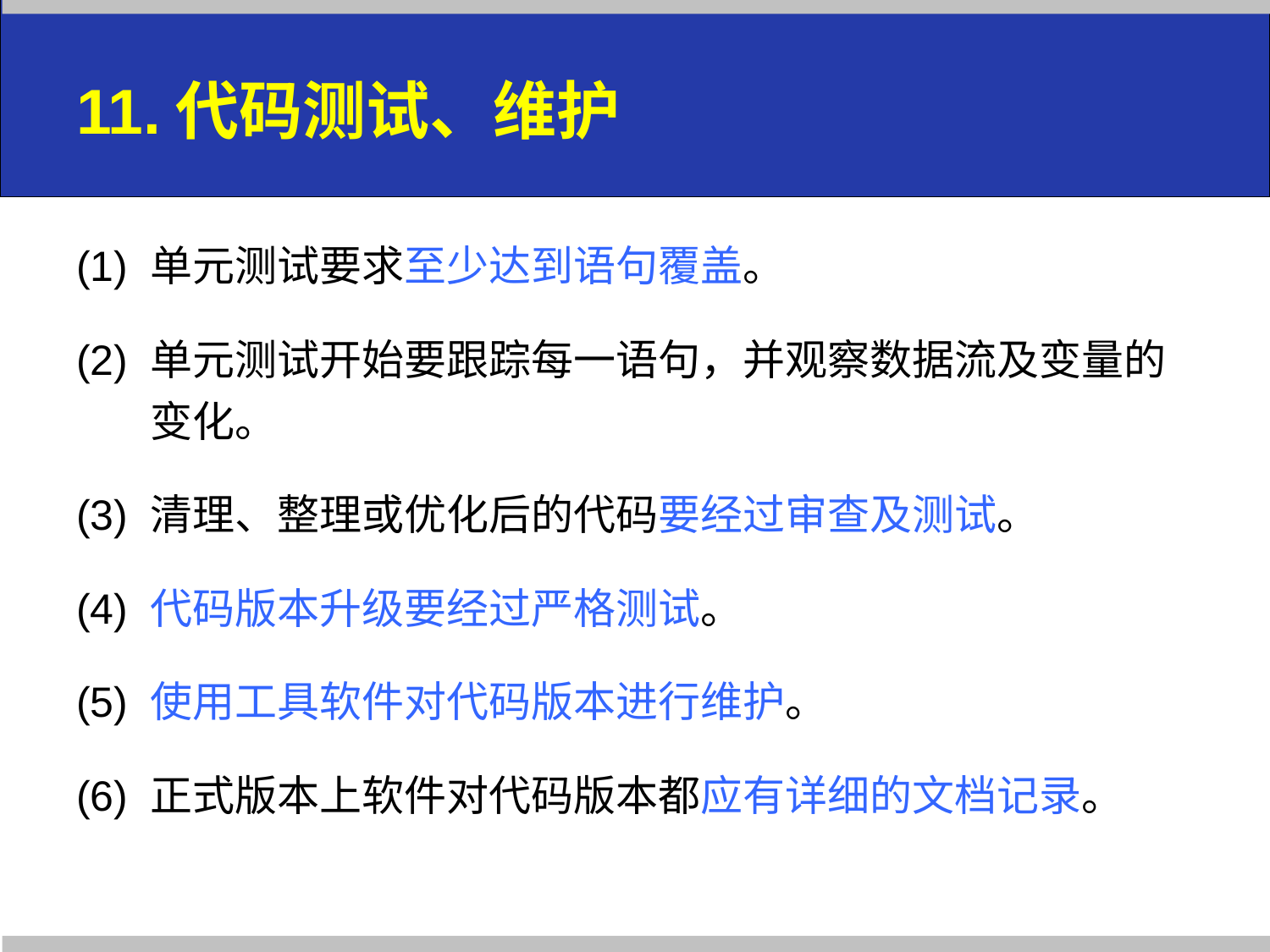

# 11.代码测试、维护
(1) 单元测试要求至少达到语句覆盖。
(2) 单元测试开始要跟踪每一语句，并观察数据流及变量的变化。
(3) 清理、整理或优化后的代码要经过审查及测试。
(4) 代码版本升级要经过严格测试。
(5) 使用工具软件对代码版本进行维护。
(6) 正式版本上软件对代码版本都应有详细的文档记录。
705